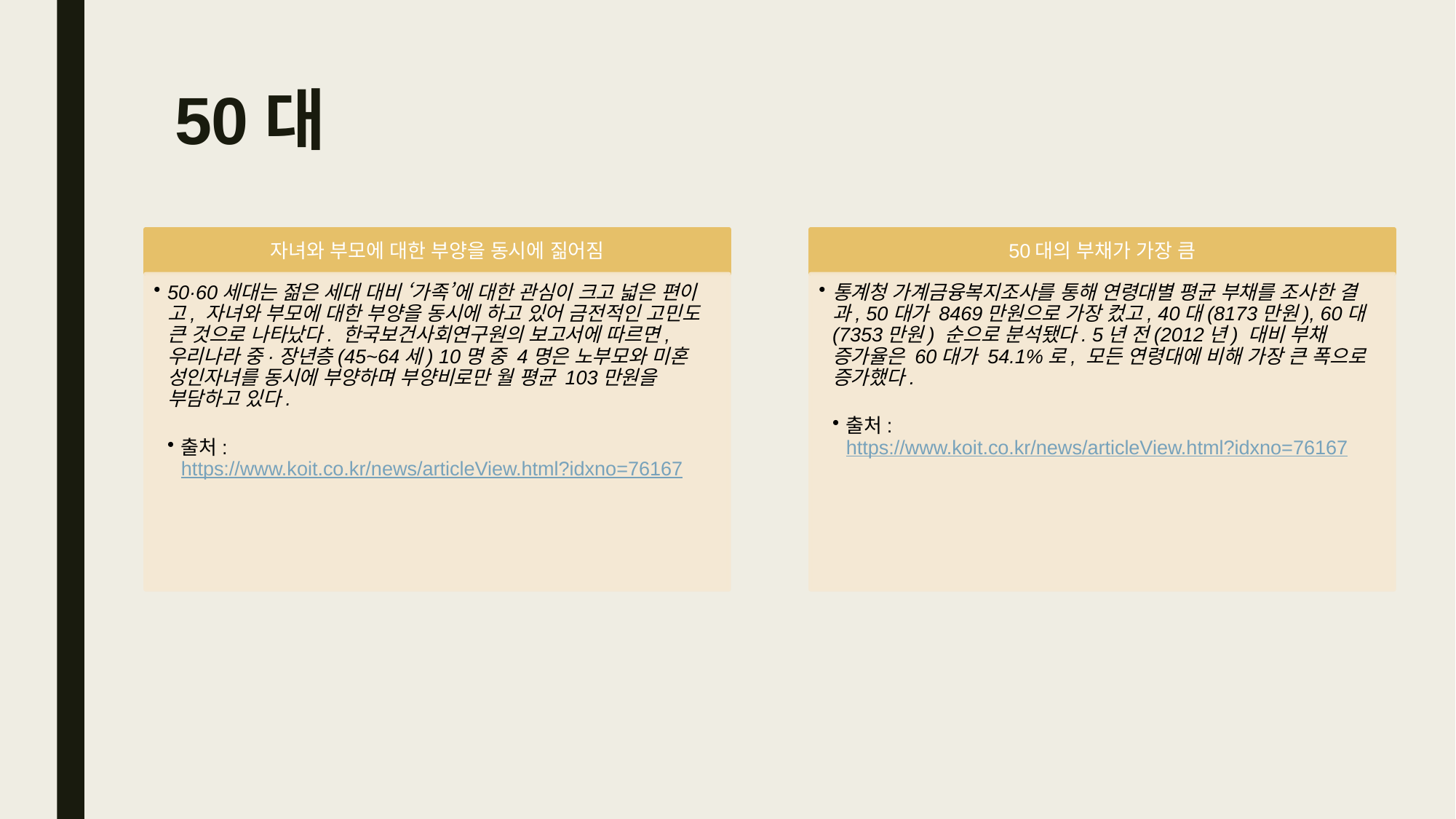

# 50대
자녀와 부모에 대한 부양을 동시에 짊어짐
50·60세대는 젊은 세대 대비 ‘가족’에 대한 관심이 크고 넓은 편이고, 자녀와 부모에 대한 부양을 동시에 하고 있어 금전적인 고민도 큰 것으로 나타났다. 한국보건사회연구원의 보고서에 따르면, 우리나라 중·장년층(45~64세) 10명 중 4명은 노부모와 미혼 성인자녀를 동시에 부양하며 부양비로만 월 평균 103만원을 부담하고 있다.

출처: https://www.koit.co.kr/news/articleView.html?idxno=76167
50대의 부채가 가장 큼
통계청 가계금융복지조사를 통해 연령대별 평균 부채를 조사한 결과, 50대가 8469만원으로 가장 컸고, 40대(8173만원), 60대(7353만원) 순으로 분석됐다. 5년 전(2012년) 대비 부채 증가율은 60대가 54.1%로, 모든 연령대에 비해 가장 큰 폭으로 증가했다.

출처: https://www.koit.co.kr/news/articleView.html?idxno=76167